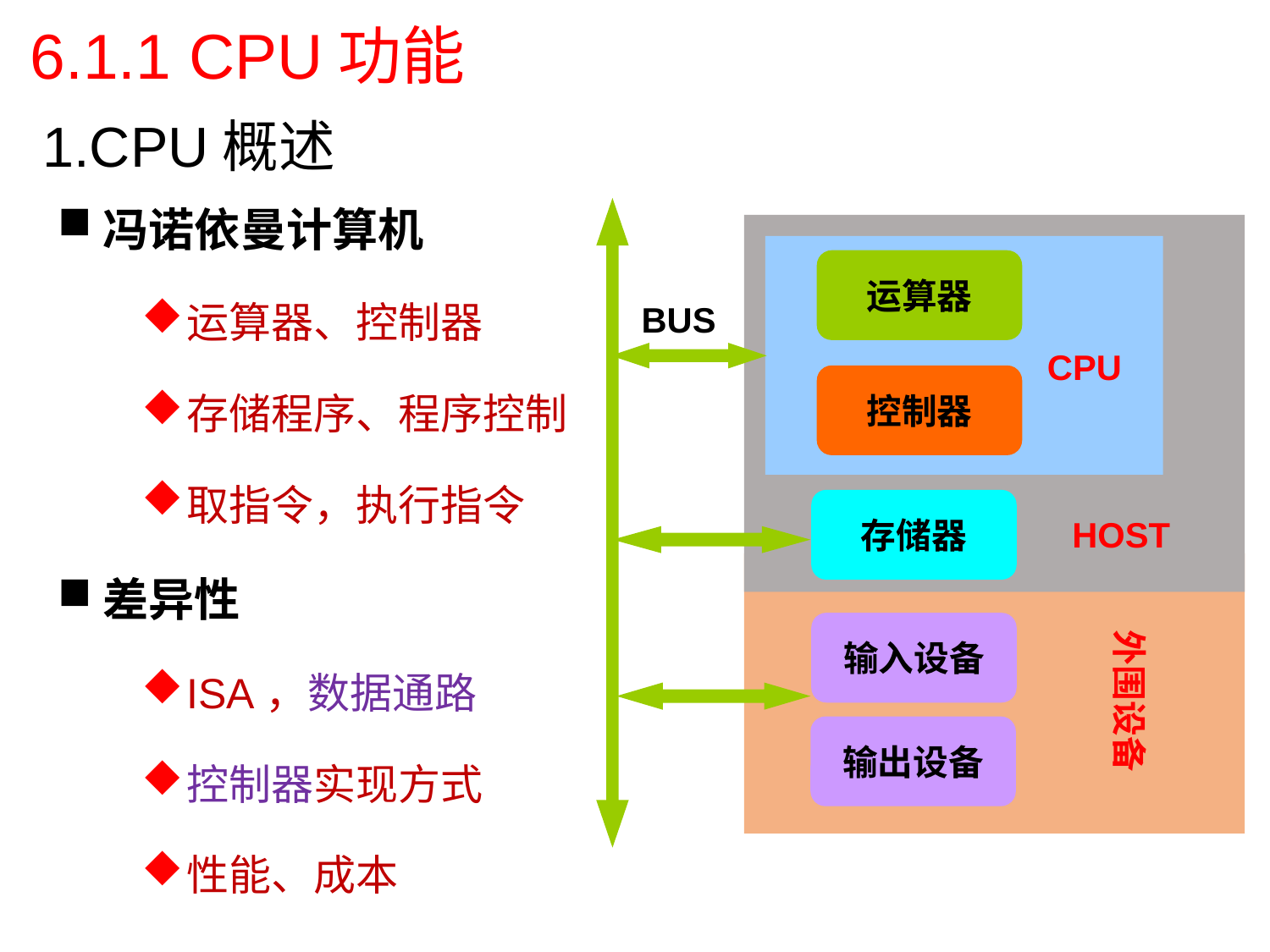

# 6.1.1 CPU功能
1.CPU概述
冯诺依曼计算机
运算器、控制器
存储程序、程序控制
取指令，执行指令
差异性
ISA，数据通路
控制器实现方式
性能、成本

BUS

HOST

CPU
运算器
控制器
存储器

外围设备
输入设备
输出设备